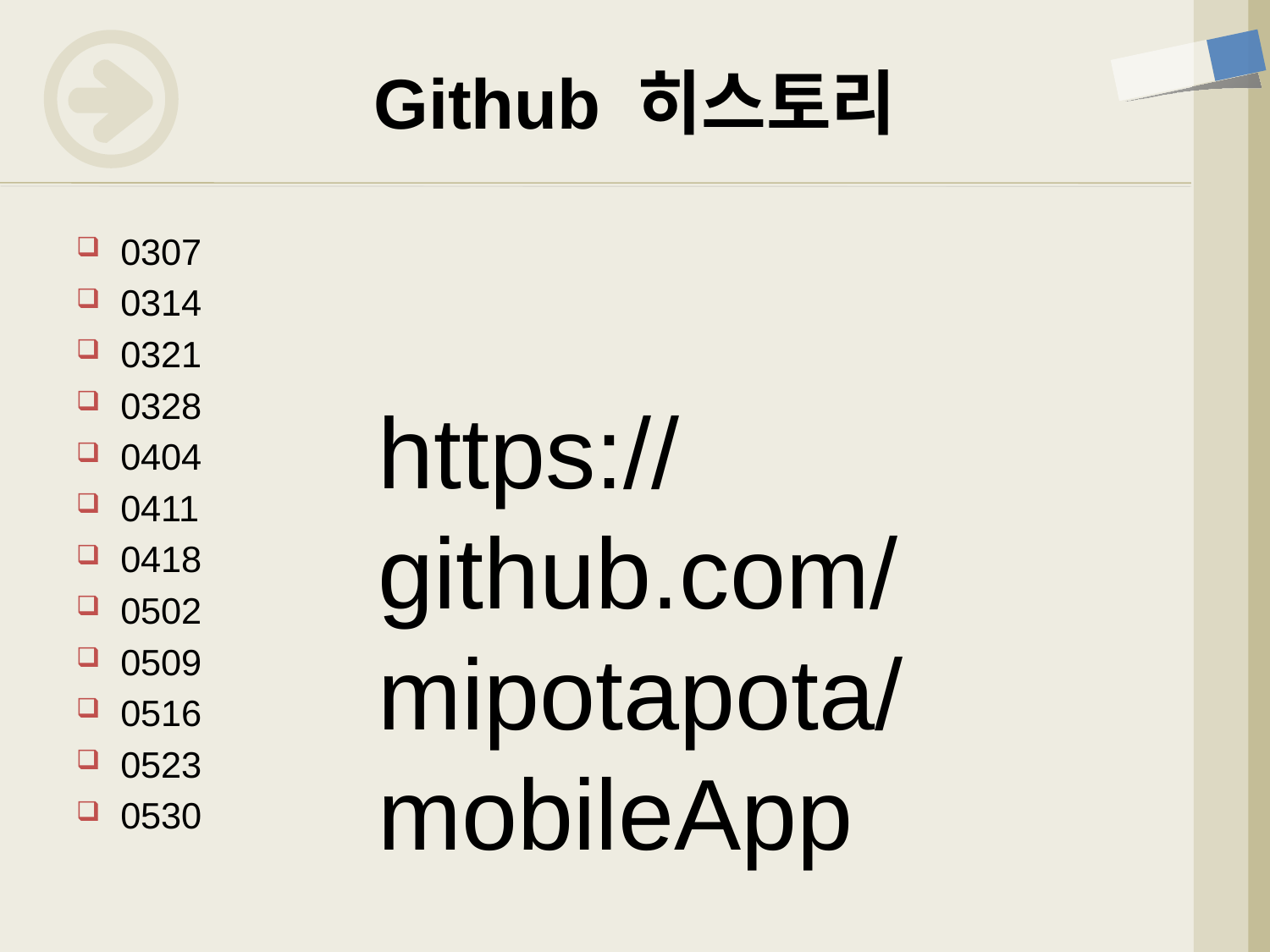

# Github 히스토리
0307
0314
0321
0328
0404
0411
0418
0502
0509
0516
0523
0530
https://github.com/mipotapota/mobileApp